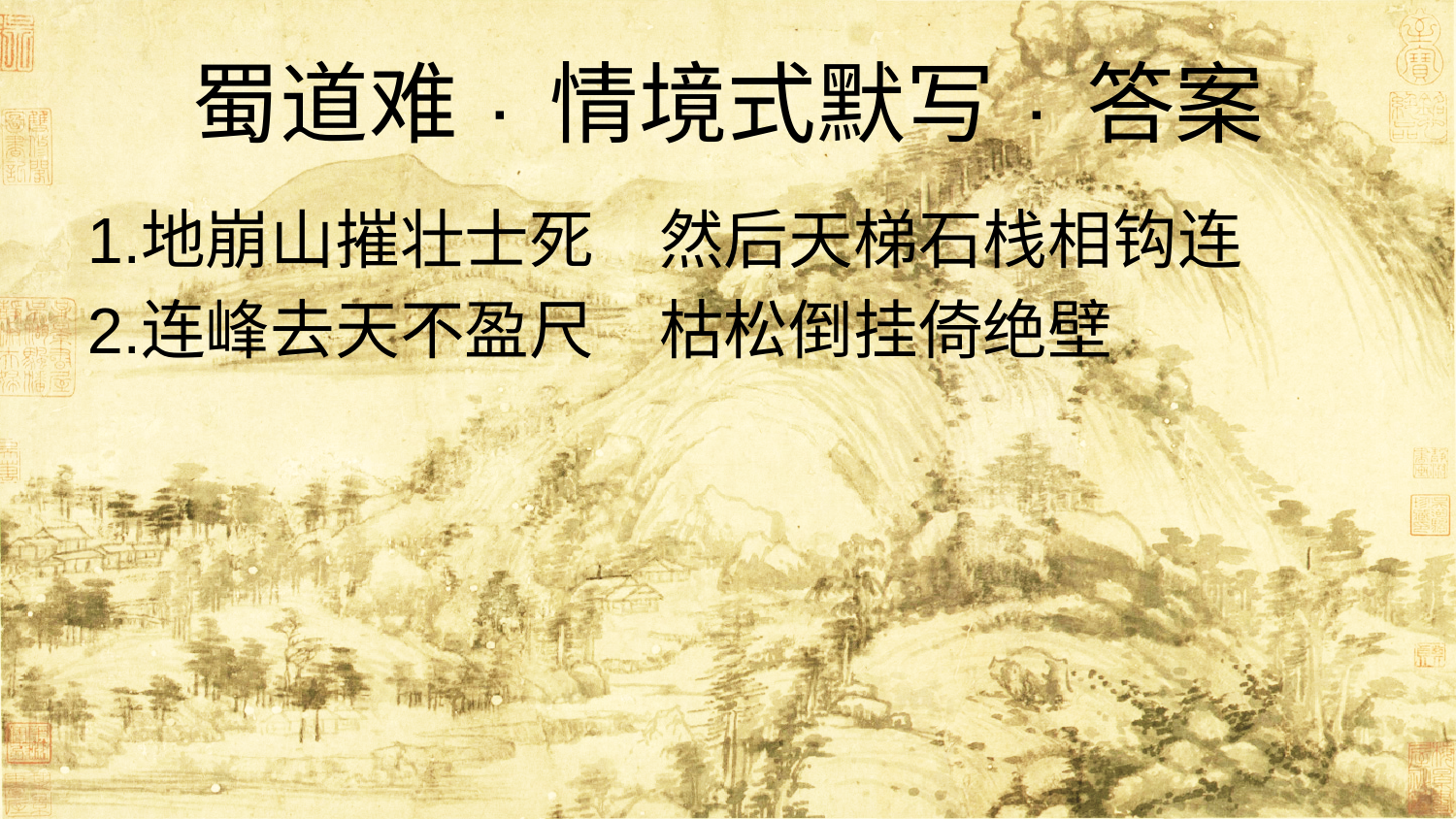

# 蜀道难·情境式默写·答案
地崩山摧壮士死　然后天梯石栈相钩连
连峰去天不盈尺　枯松倒挂倚绝壁